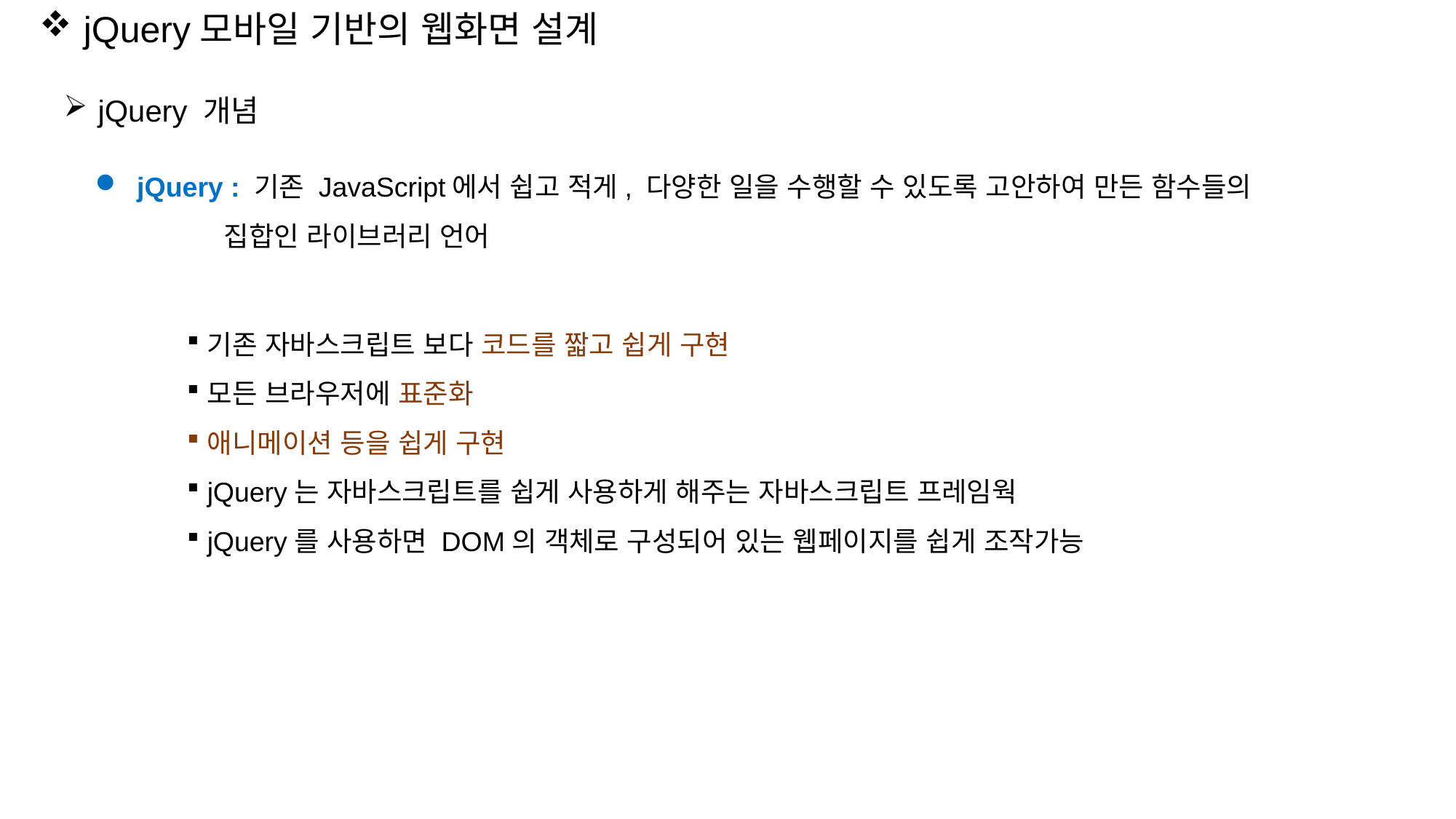

jQuery모바일 기반의 웹화면 설계
jQuery 개념
 jQuery : 기존 JavaScript에서 쉽고 적게, 다양한 일을 수행할 수 있도록 고안하여 만든 함수들의
                집합인 라이브러리 언어

기존 자바스크립트 보다 코드를 짧고 쉽게 구현
모든 브라우저에 표준화
애니메이션 등을 쉽게 구현
jQuery는 자바스크립트를 쉽게 사용하게 해주는 자바스크립트 프레임웍
jQuery를 사용하면 DOM의 객체로 구성되어 있는 웹페이지를 쉽게 조작가능